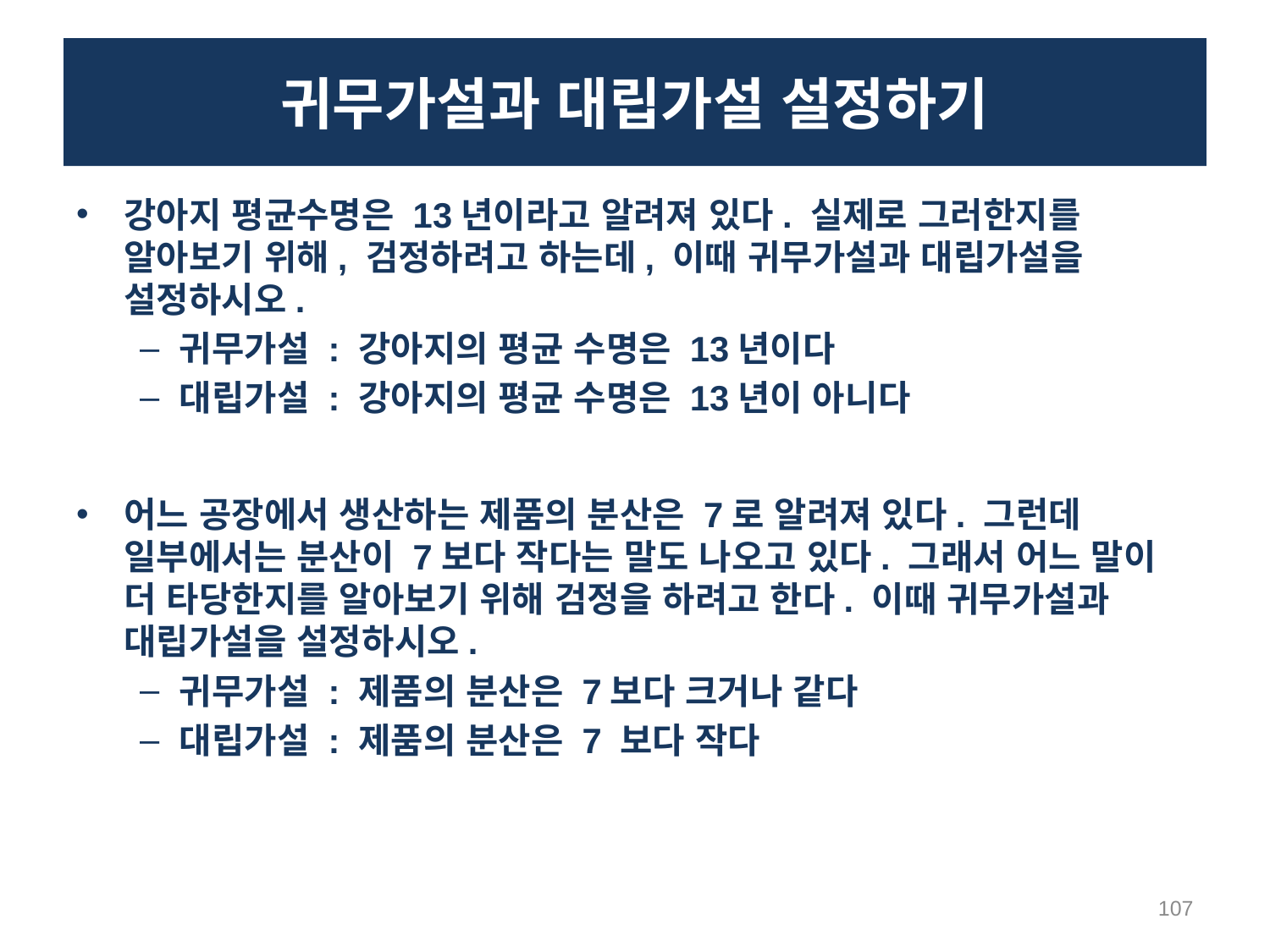

# 귀무가설과 대립가설 설정하기
강아지 평균수명은 13년이라고 알려져 있다. 실제로 그러한지를 알아보기 위해, 검정하려고 하는데, 이때 귀무가설과 대립가설을 설정하시오.
귀무가설 : 강아지의 평균 수명은 13년이다
대립가설 : 강아지의 평균 수명은 13년이 아니다

어느 공장에서 생산하는 제품의 분산은 7로 알려져 있다. 그런데 일부에서는 분산이 7보다 작다는 말도 나오고 있다. 그래서 어느 말이 더 타당한지를 알아보기 위해 검정을 하려고 한다. 이때 귀무가설과 대립가설을 설정하시오.
귀무가설 : 제품의 분산은 7보다 크거나 같다
대립가설 : 제품의 분산은 7 보다 작다
107